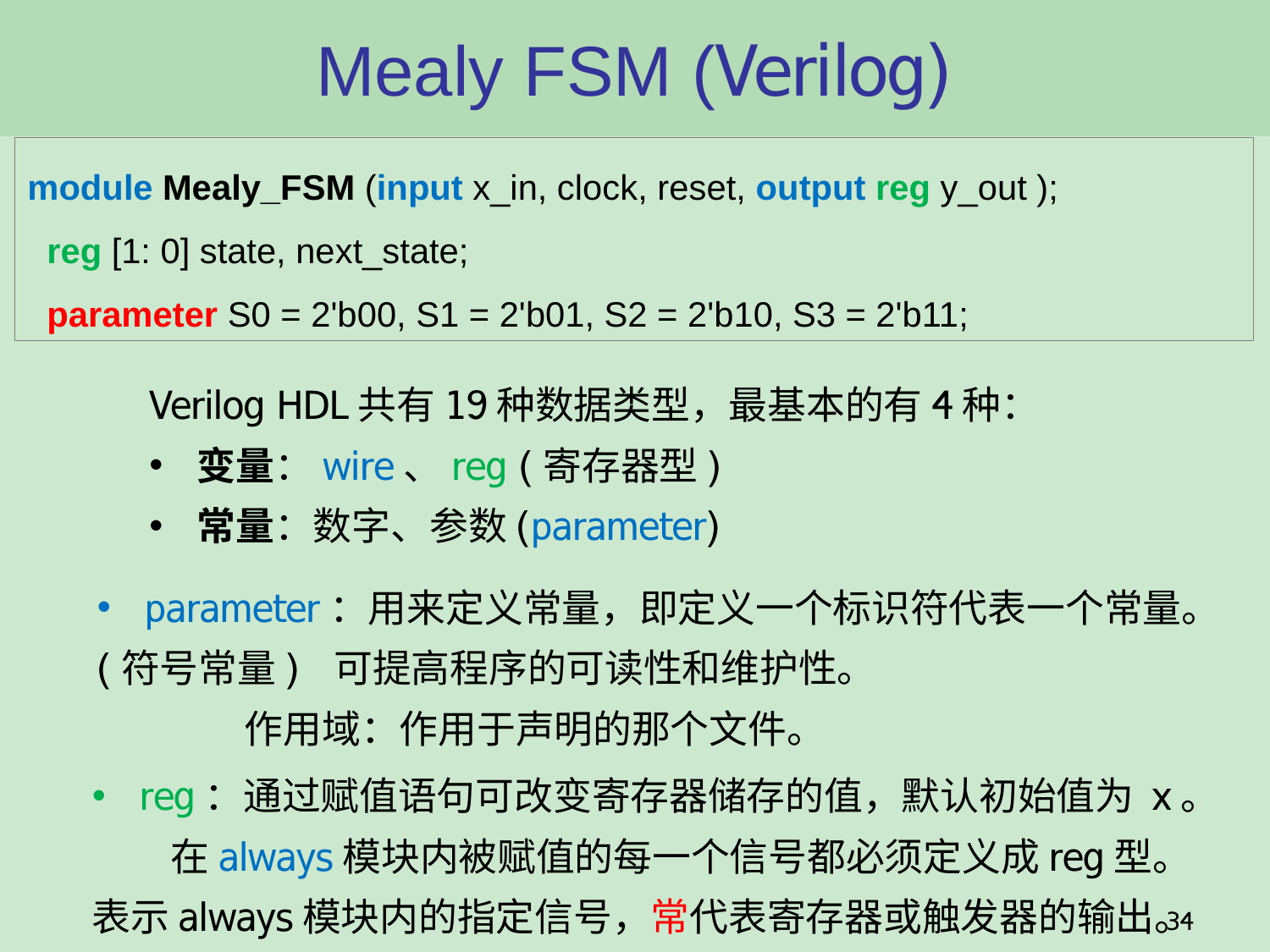

# Mealy FSM (Verilog)
module Mealy_FSM (input x_in, clock, reset, output reg y_out );
  reg [1: 0] state, next_state;
  parameter S0 = 2'b00, S1 = 2'b01, S2 = 2'b10, S3 = 2'b11;
Verilog HDL共有19种数据类型，最基本的有4种：
变量：wire、reg (寄存器型)
常量：数字、参数(parameter)
parameter：用来定义常量，即定义一个标识符代表一个常量。
(符号常量)  可提高程序的可读性和维护性。
                 作用域：作用于声明的那个文件。
reg：通过赋值语句可改变寄存器储存的值，默认初始值为 x。
        在always模块内被赋值的每一个信号都必须定义成reg型。
表示always模块内的指定信号，常代表寄存器或触发器的输出。
34